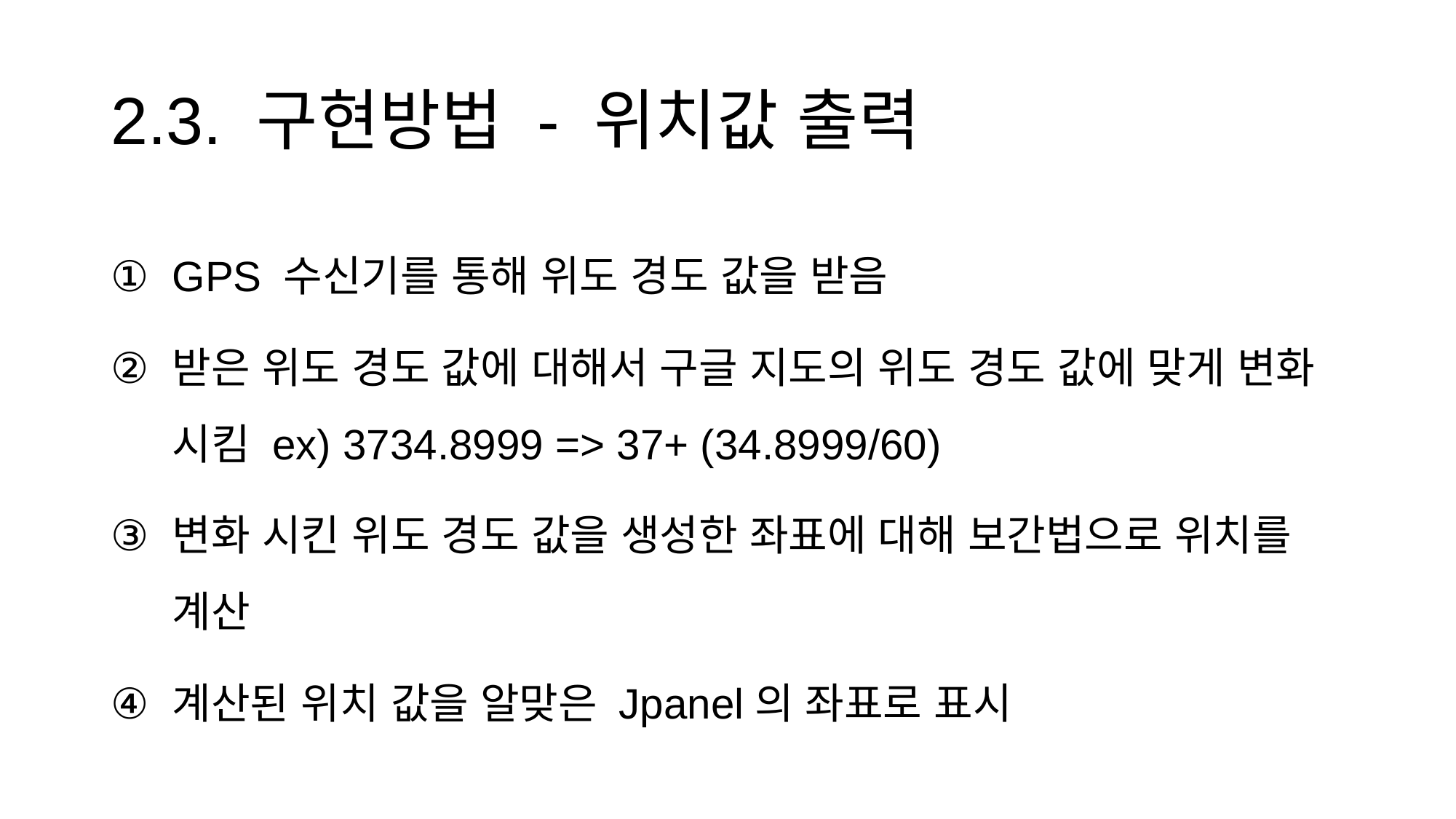

# 2.3. 구현방법 - 위치값 출력
GPS 수신기를 통해 위도 경도 값을 받음
받은 위도 경도 값에 대해서 구글 지도의 위도 경도 값에 맞게 변화 시킴 ex) 3734.8999 => 37+ (34.8999/60)
변화 시킨 위도 경도 값을 생성한 좌표에 대해 보간법으로 위치를 계산
계산된 위치 값을 알맞은 Jpanel의 좌표로 표시